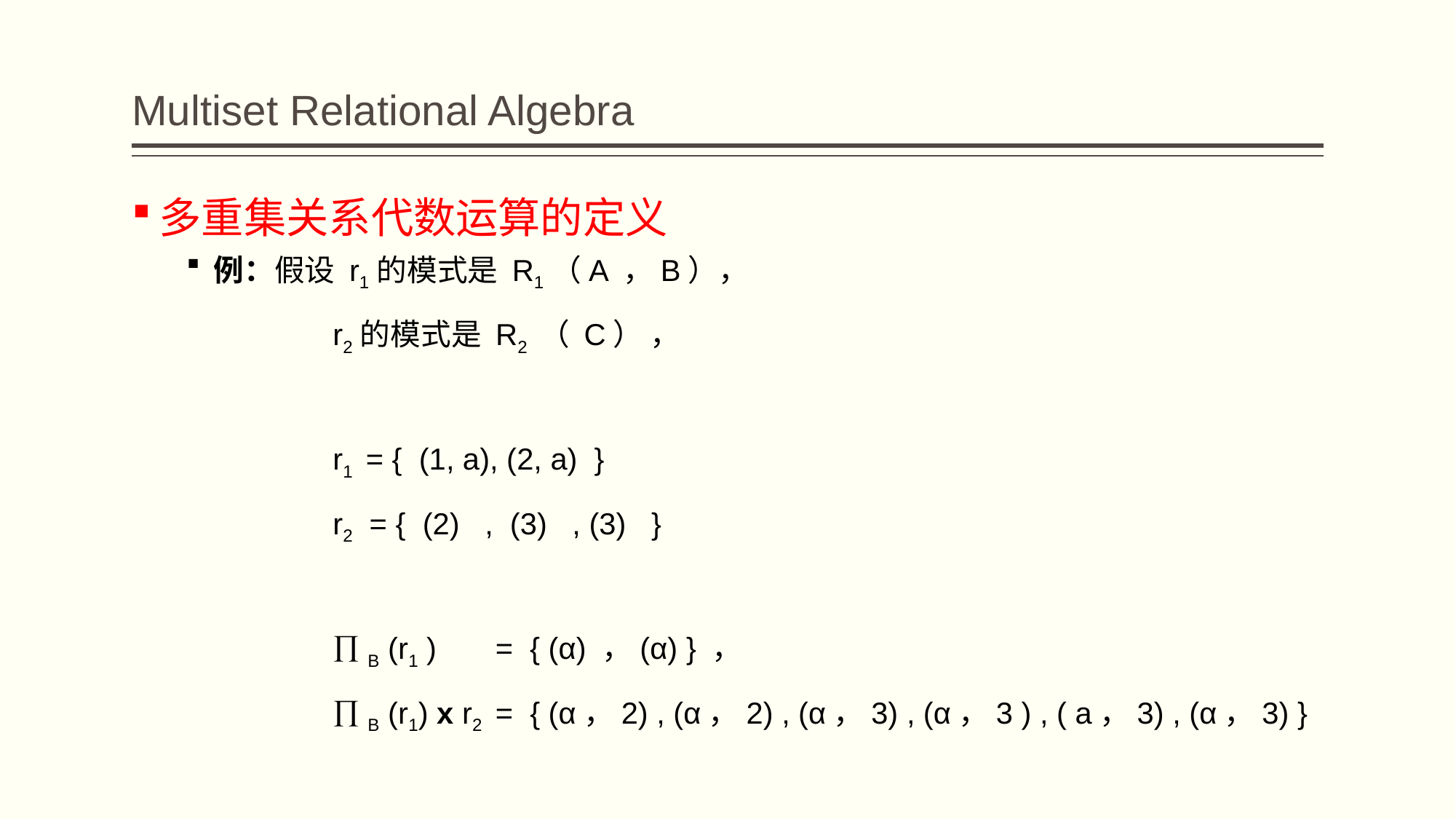

# Multiset Relational Algebra
多重集关系代数运算的定义
例：假设 r1的模式是 R1（A ，B），
                        r2的模式是 R2 （ C） ，

                        r1  = {  (1, a), (2, a)  }
                        r2  = {  (2)   ,  (3)   , (3)   }

                        ∏ B (r1 )       =  { (α) ，(α) } ，
                        ∏ B (r1) x r2  =  { (α，2) , (α，2) , (α，3) , (α，3 ) , ( a，3) , (α，3) }